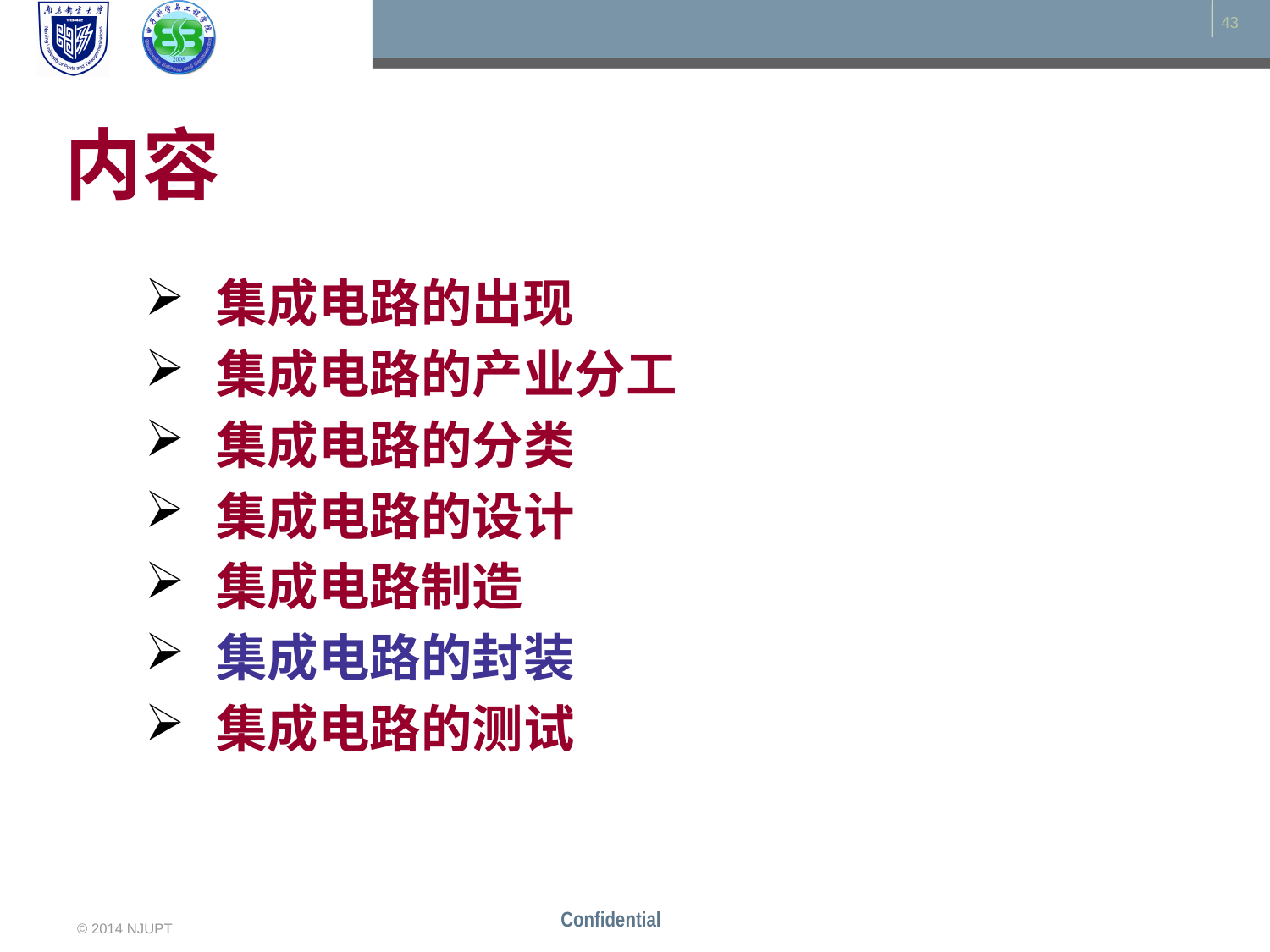

# 内容
 集成电路的出现
 集成电路的产业分工
 集成电路的分类
 集成电路的设计
 集成电路制造
 集成电路的封装
 集成电路的测试